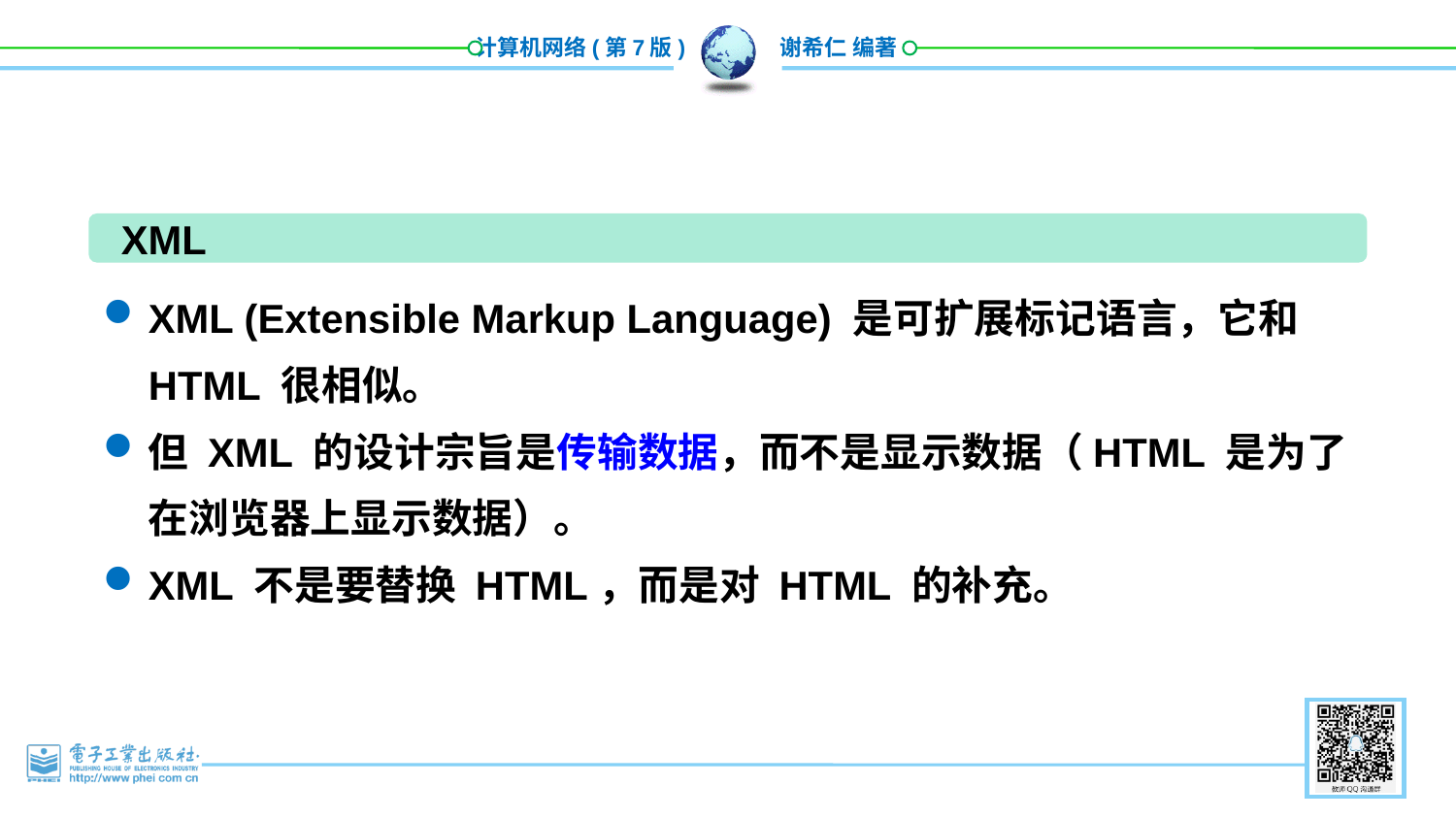

XML

XML (Extensible Markup Language) 是可扩展标记语言，它和 HTML 很相似。
但 XML 的设计宗旨是传输数据，而不是显示数据（HTML 是为了在浏览器上显示数据）。
XML 不是要替换 HTML，而是对 HTML 的补充。